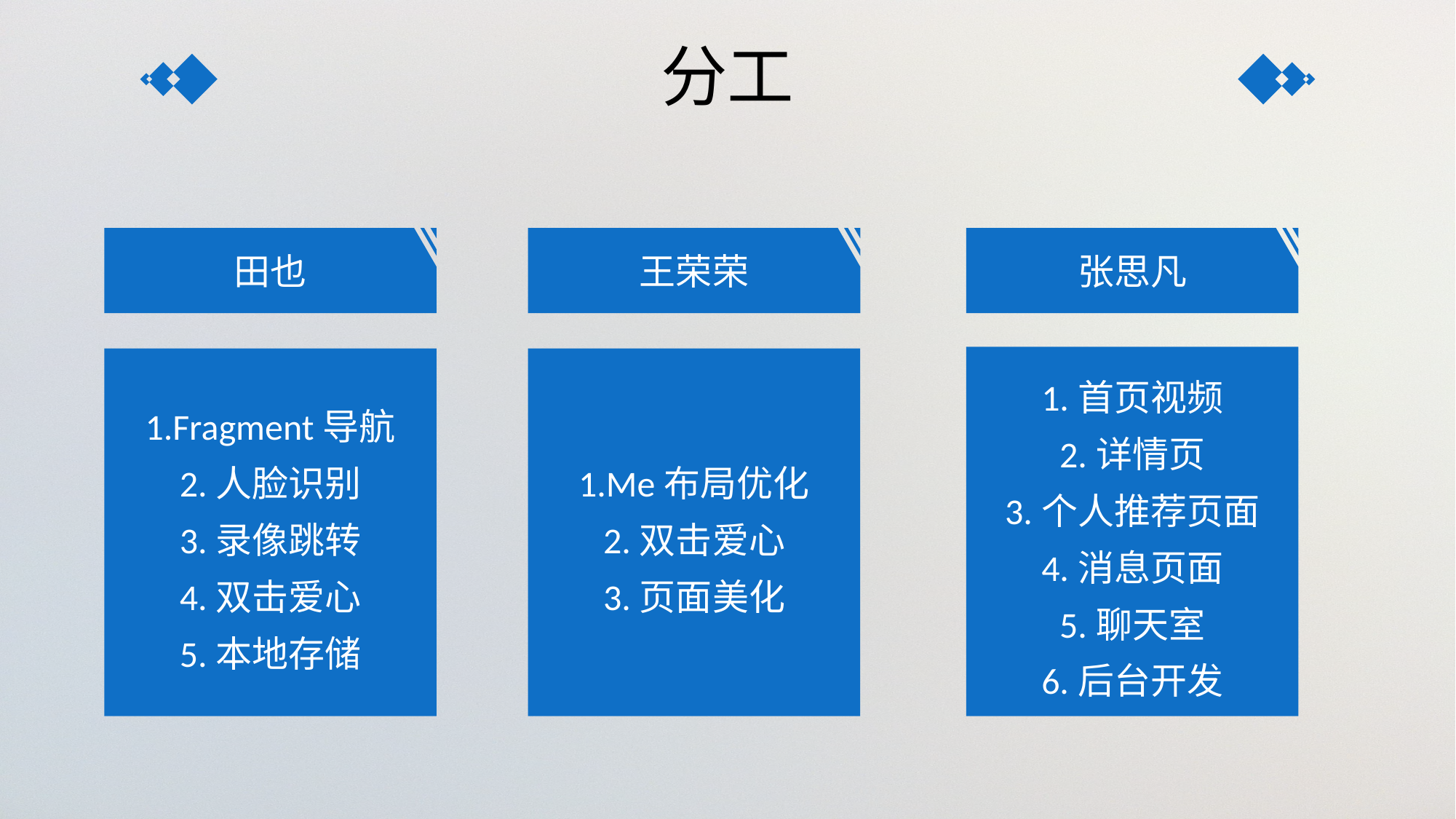

# 分工

田也

王荣荣

张思凡

1.首页视频
2.详情页
3.个人推荐页面
4.消息页面
5.聊天室
6.后台开发

1.Fragment导航
2.人脸识别
3.录像跳转
4.双击爱心
5.本地存储

1.Me布局优化
2.双击爱心
3.页面美化